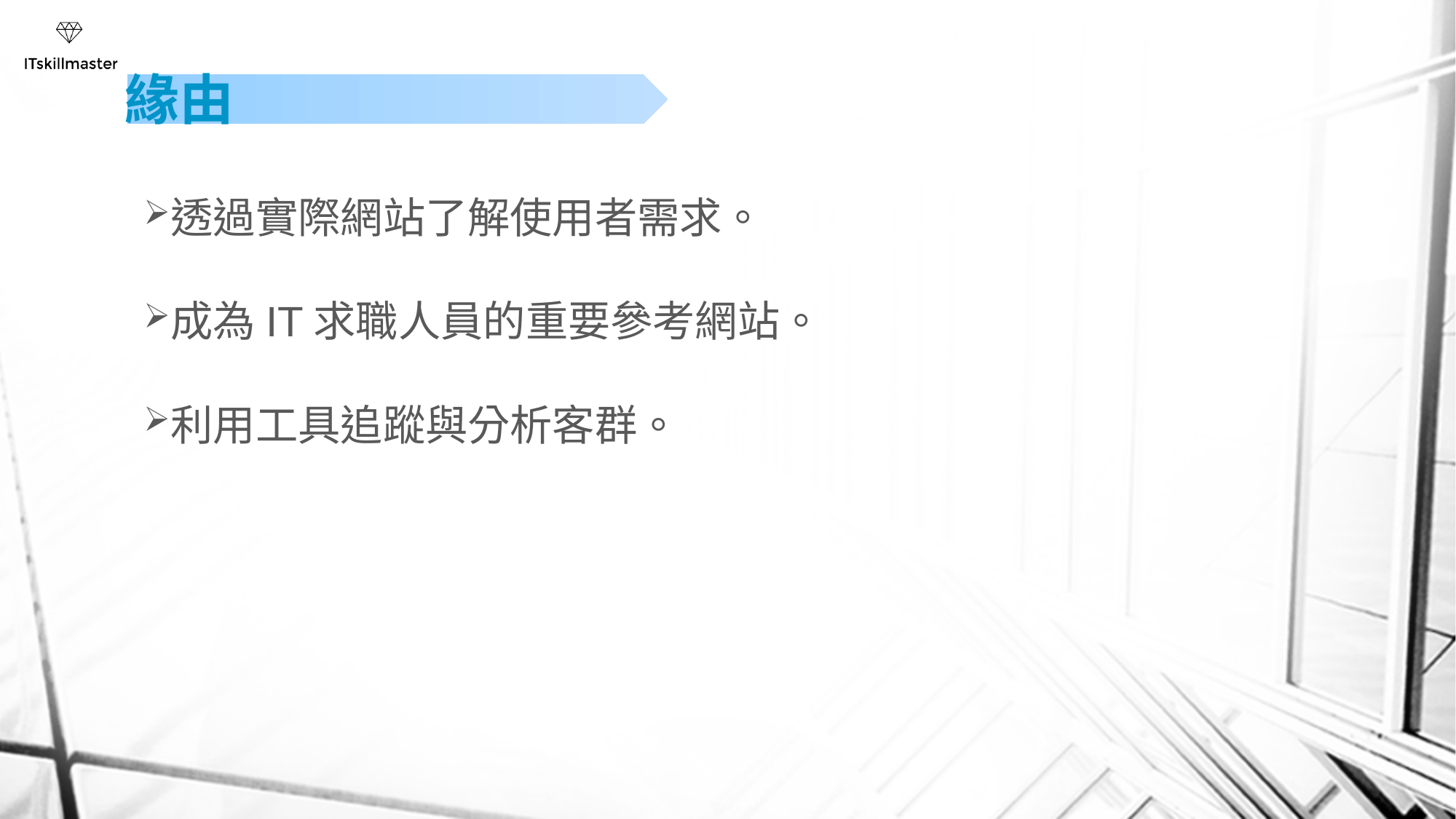

# 緣由
透過實際網站了解使用者需求。
成為IT求職人員的重要參考網站。
利用工具追蹤與分析客群。